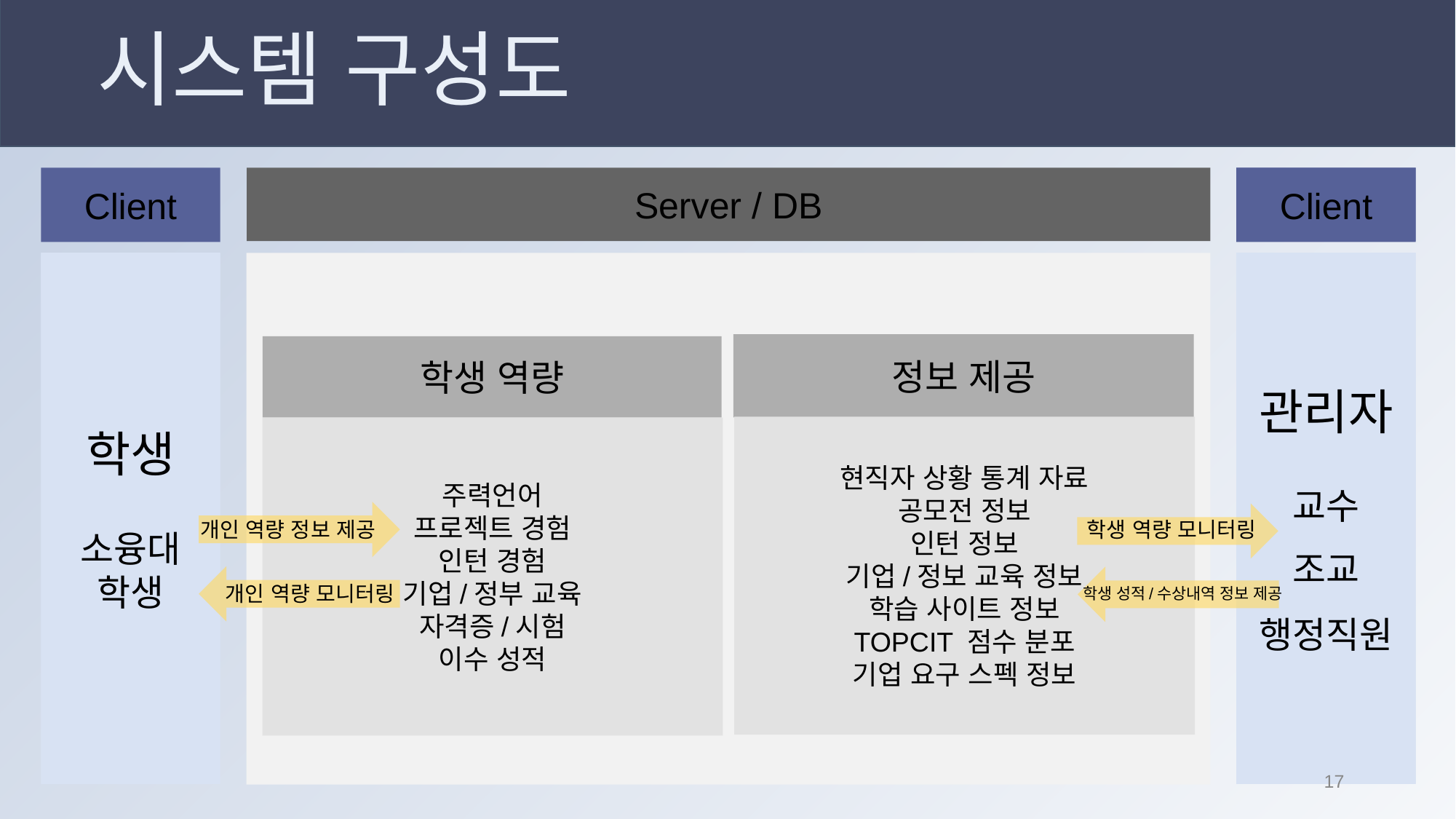

# 시스템 구성도

Client
Server / DB
Client
Client
학생

소융대 학생
관리자

교수

조교

행정직원
관리자

교수
조교
행정직원

학생

소융대 학생
정보 제공
학생 역량

현직자 상황 통계 자료
공모전 정보
인턴 정보
기업/정보 교육 정보
학습 사이트 정보
TOPCIT 점수 분포
기업 요구 스펙 정보

주력언어
프로젝트 경험
인턴 경험
기업/정부 교육
자격증/시험
이수 성적

개인 역량 정보 제공
학생 역량 모니터링

개인 역량 모니터링
학생 성적/수상내역 정보 제공
17